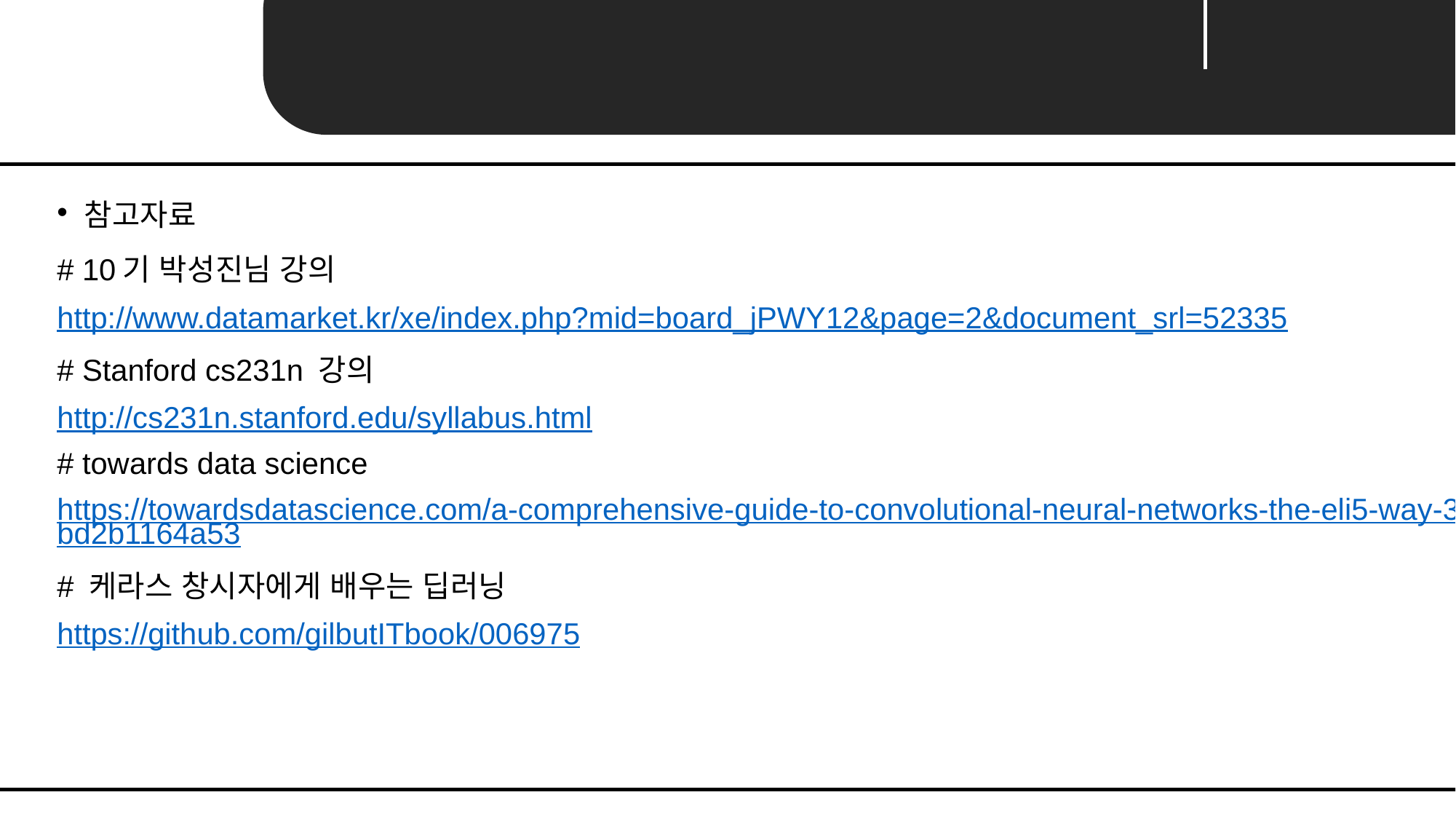

Appendix

참고자료
# 10기 박성진님 강의
http://www.datamarket.kr/xe/index.php?mid=board_jPWY12&page=2&document_srl=52335
# Stanford cs231n 강의
http://cs231n.stanford.edu/syllabus.html
# towards data science
https://towardsdatascience.com/a-comprehensive-guide-to-convolutional-neural-networks-the-eli5-way-3bd2b1164a53
# 케라스 창시자에게 배우는 딥러닝
https://github.com/gilbutITbook/006975